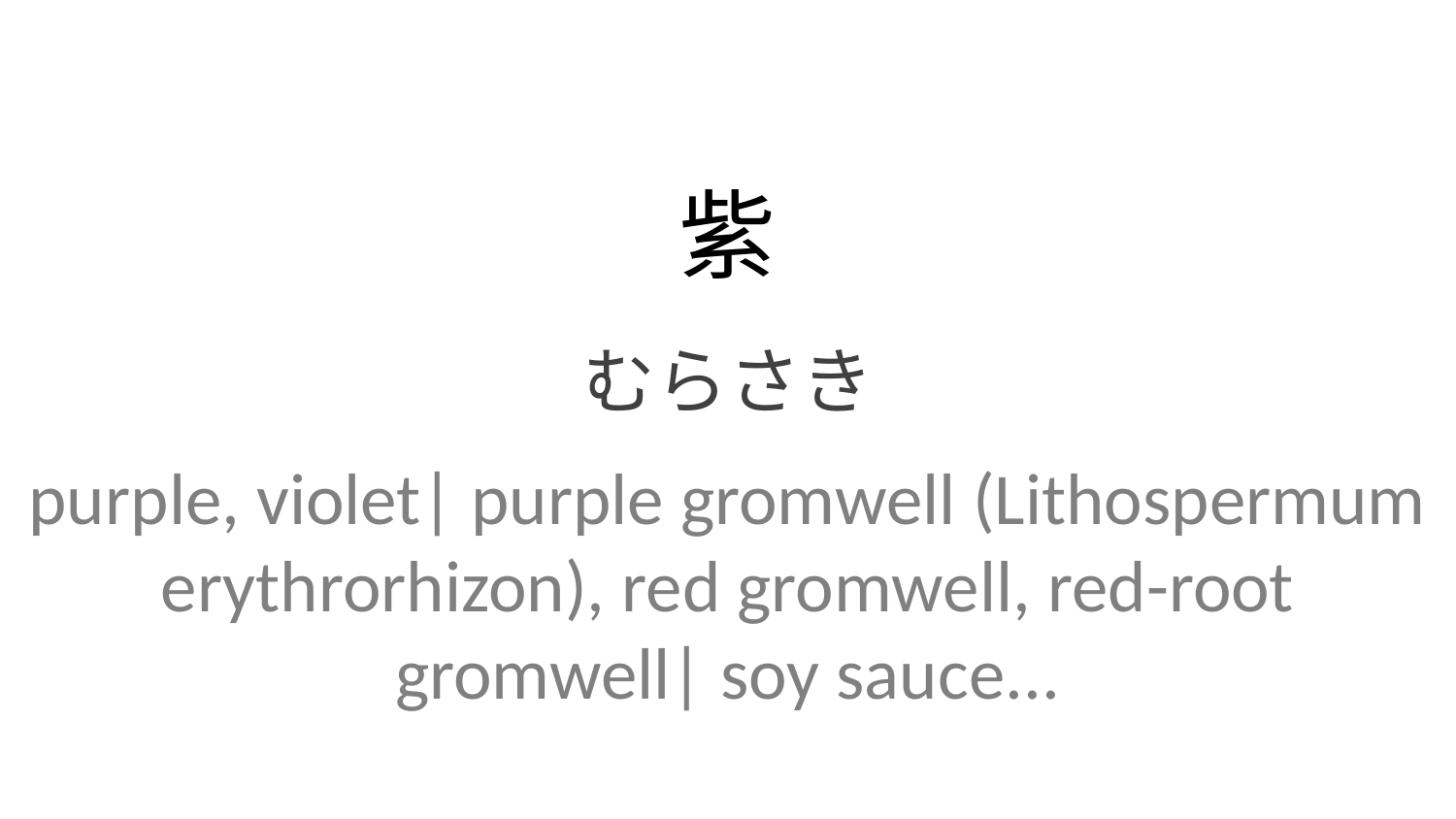

紫

むらさき
purple, violet| purple gromwell (Lithospermum erythrorhizon), red gromwell, red-root gromwell| soy sauce...